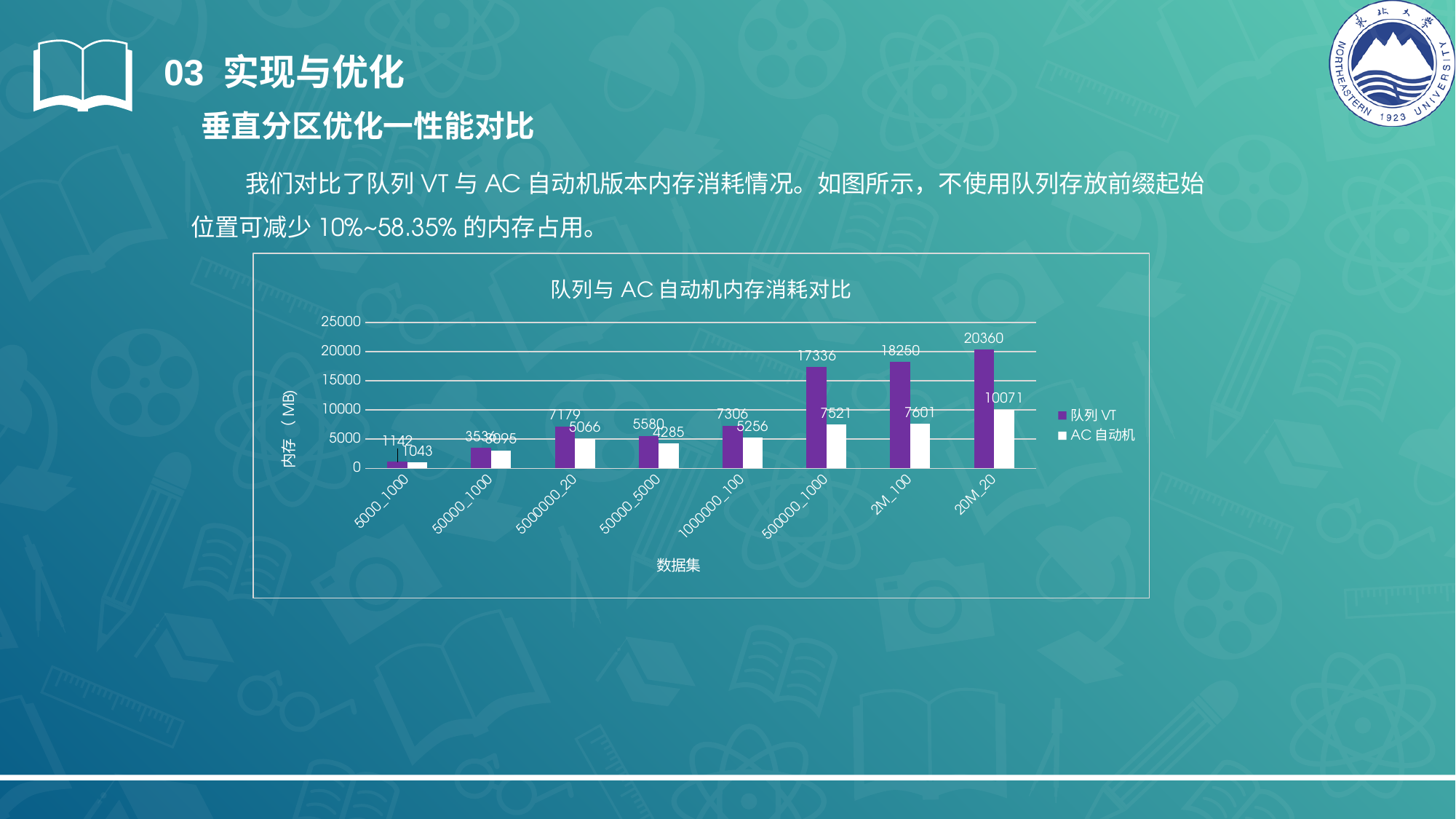

03 实现与优化
垂直分区优化一性能对比
我们对比了队列VT与AC自动机版本内存消耗情况。如图所示，不使用队列存放前缀起始位置可减少10%~58.35%的内存占用。

### Chart: 队列与AC自动机内存消耗对比

| Category | 队列VT | AC自动机 |
|---|---|---|
| 5000_1000 | 1141.8203125 | 1043.4767578125 |
| 50000_1000 | 3536.2611268939395 | 3094.6268503289475 |
| 5000000_20 | 7178.926007699275 | 5066.40966796875 |
| 50000_5000 | 5579.621229619565 | 4284.573792016807 |
| 1000000_100 | 7305.934388241525 | 5255.548007246377 |
| 500000_1000 | 17335.533326740508 | 7520.885669052864 |
| 2M_100 | 18250.088317358193 | 7600.782977386934 |
| 20M_20 | 20359.598350694443 | 10071.139887971698 |